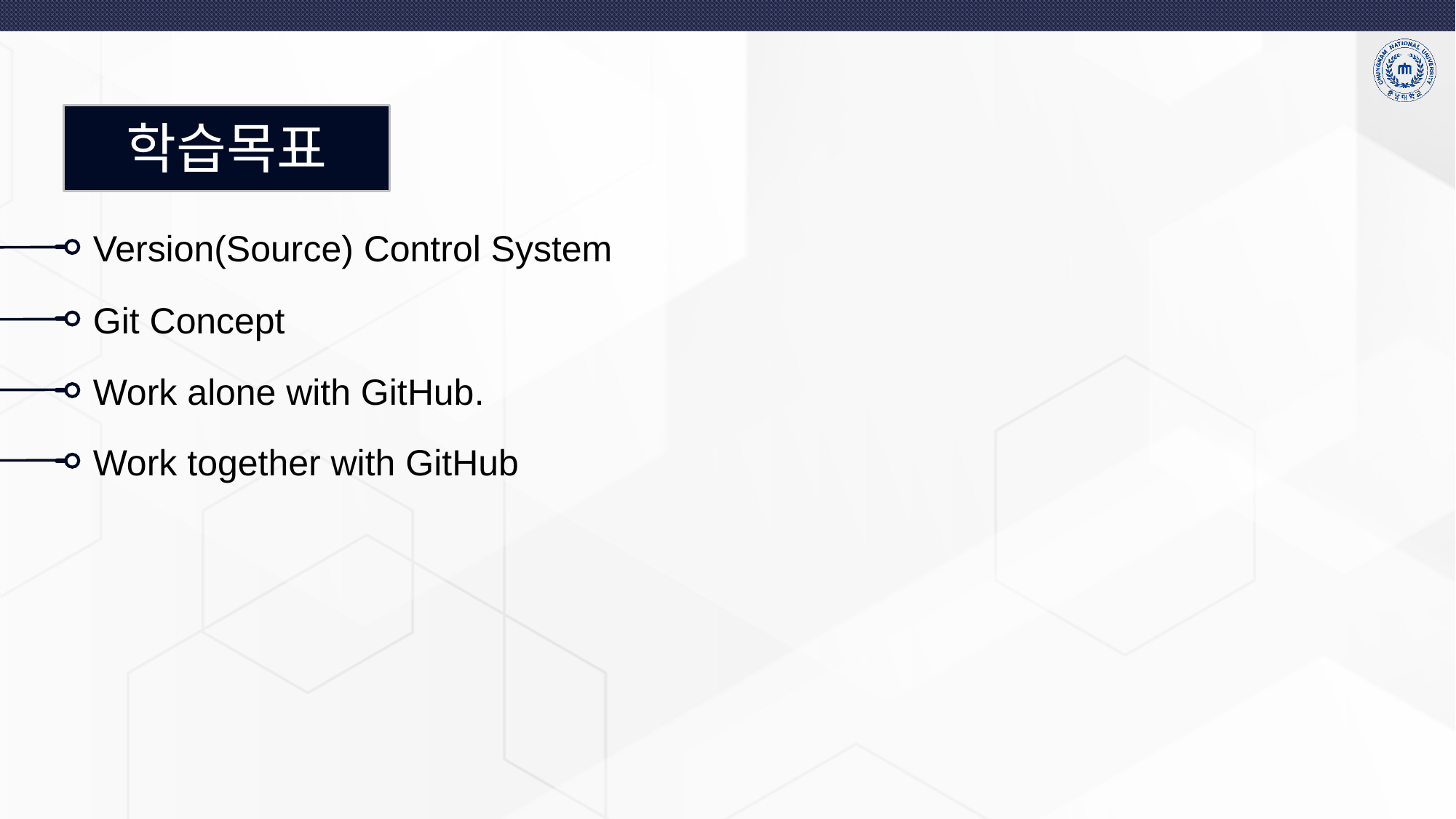

# 학습목표
Version(Source) Control System

Git Concept

Work alone with GitHub.

Work together with GitHub